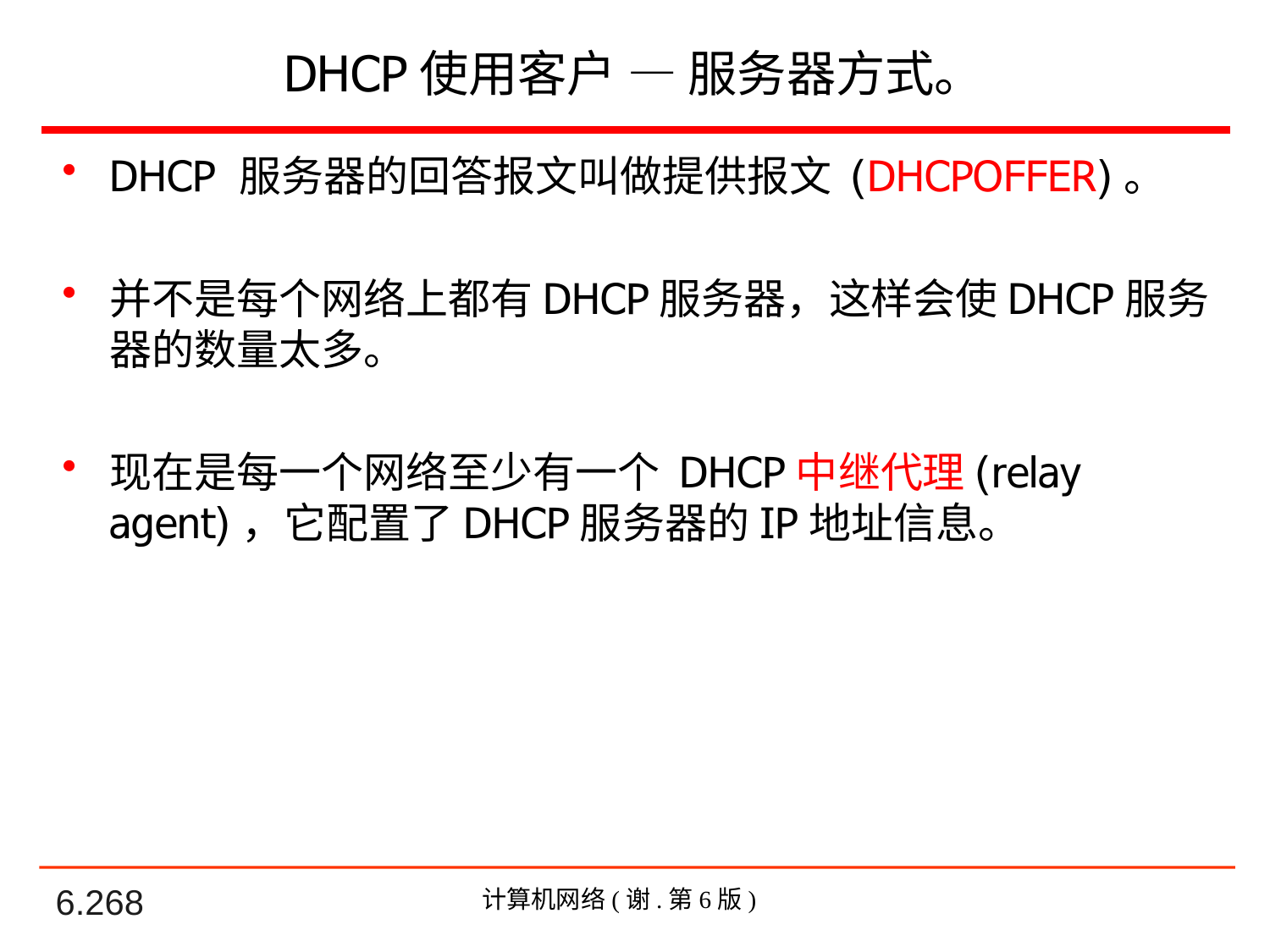

# DHCP使用客户 — 服务器方式。
DHCP 服务器的回答报文叫做提供报文 (DHCPOFFER)。

并不是每个网络上都有DHCP服务器，这样会使DHCP服务器的数量太多。

现在是每一个网络至少有一个 DHCP中继代理(relay agent)，它配置了DHCP服务器的IP地址信息。